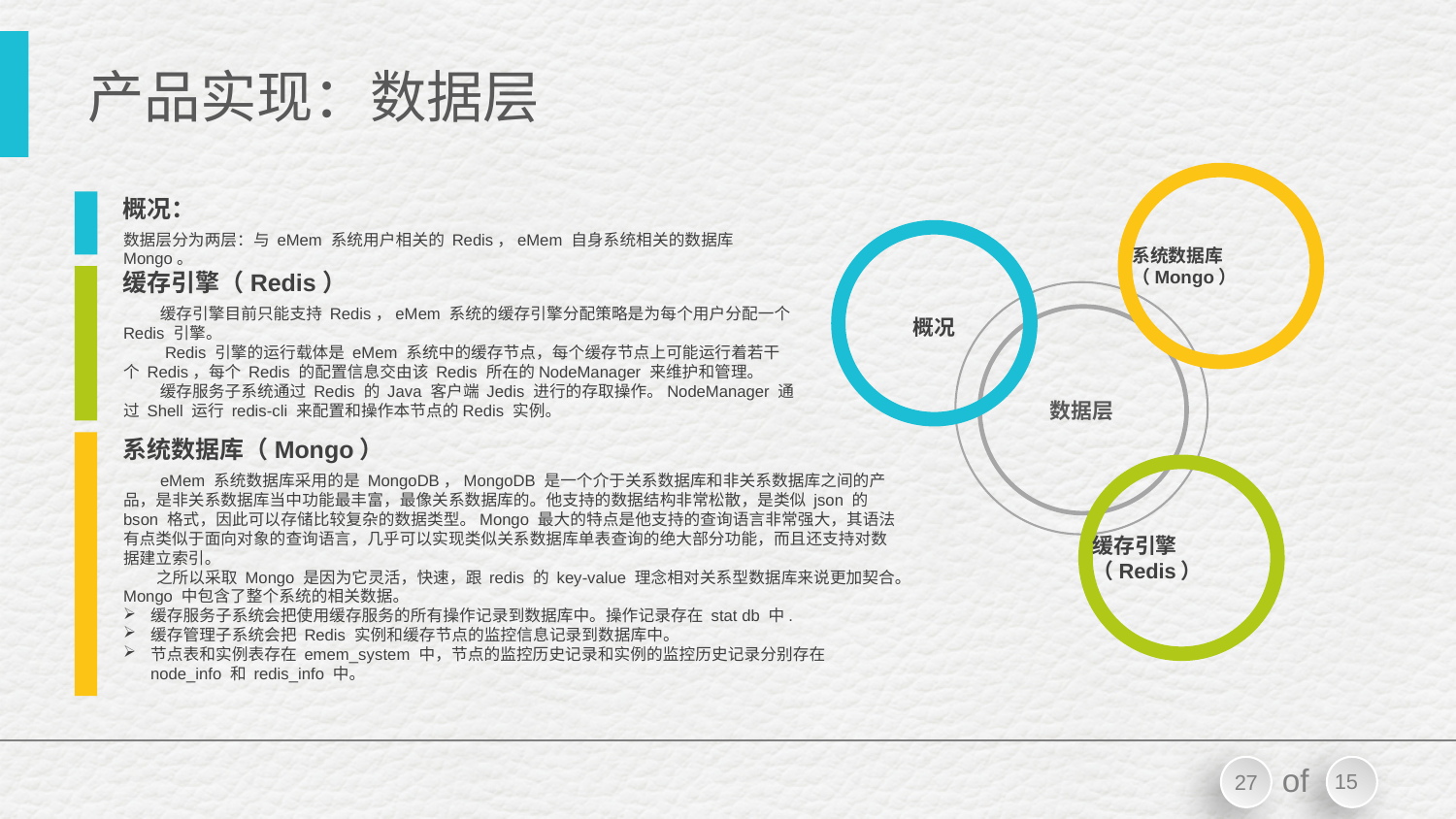

# 产品实现：数据层

概况：

数据层分为两层：与 eMem 系统用户相关的 Redis，eMem 自身系统相关的数据库 Mongo。
系统数据库（Mongo）
缓存引擎（Redis）

         缓存引擎目前只能支持 Redis，eMem 系统的缓存引擎分配策略是为每个用户分配一个 Redis 引擎。
         Redis 引擎的运行载体是 eMem 系统中的缓存节点，每个缓存节点上可能运行着若干个 Redis，每个 Redis 的配置信息交由该 Redis 所在的NodeManager 来维护和管理。
         缓存服务子系统通过 Redis 的 Java 客户端 Jedis 进行的存取操作。NodeManager 通过 Shell 运行 redis-cli 来配置和操作本节点的Redis 实例。

概况
数据层
系统数据库（Mongo）

        eMem 系统数据库采用的是 MongoDB，MongoDB 是一个介于关系数据库和非关系数据库之间的产品，是非关系数据库当中功能最丰富，最像关系数据库的。他支持的数据结构非常松散，是类似 json 的 bson 格式，因此可以存储比较复杂的数据类型。Mongo 最大的特点是他支持的查询语言非常强大，其语法有点类似于面向对象的查询语言，几乎可以实现类似关系数据库单表查询的绝大部分功能，而且还支持对数据建立索引。
        之所以采取 Mongo 是因为它灵活，快速，跟 redis 的 key-value 理念相对关系型数据库来说更加契合。
Mongo 中包含了整个系统的相关数据。
缓存服务子系统会把使用缓存服务的所有操作记录到数据库中。操作记录存在 stat db 中.
缓存管理子系统会把 Redis 实例和缓存节点的监控信息记录到数据库中。
节点表和实例表存在 emem_system 中，节点的监控历史记录和实例的监控历史记录分别存在 node_info 和 redis_info 中。
缓存引擎（Redis）
15